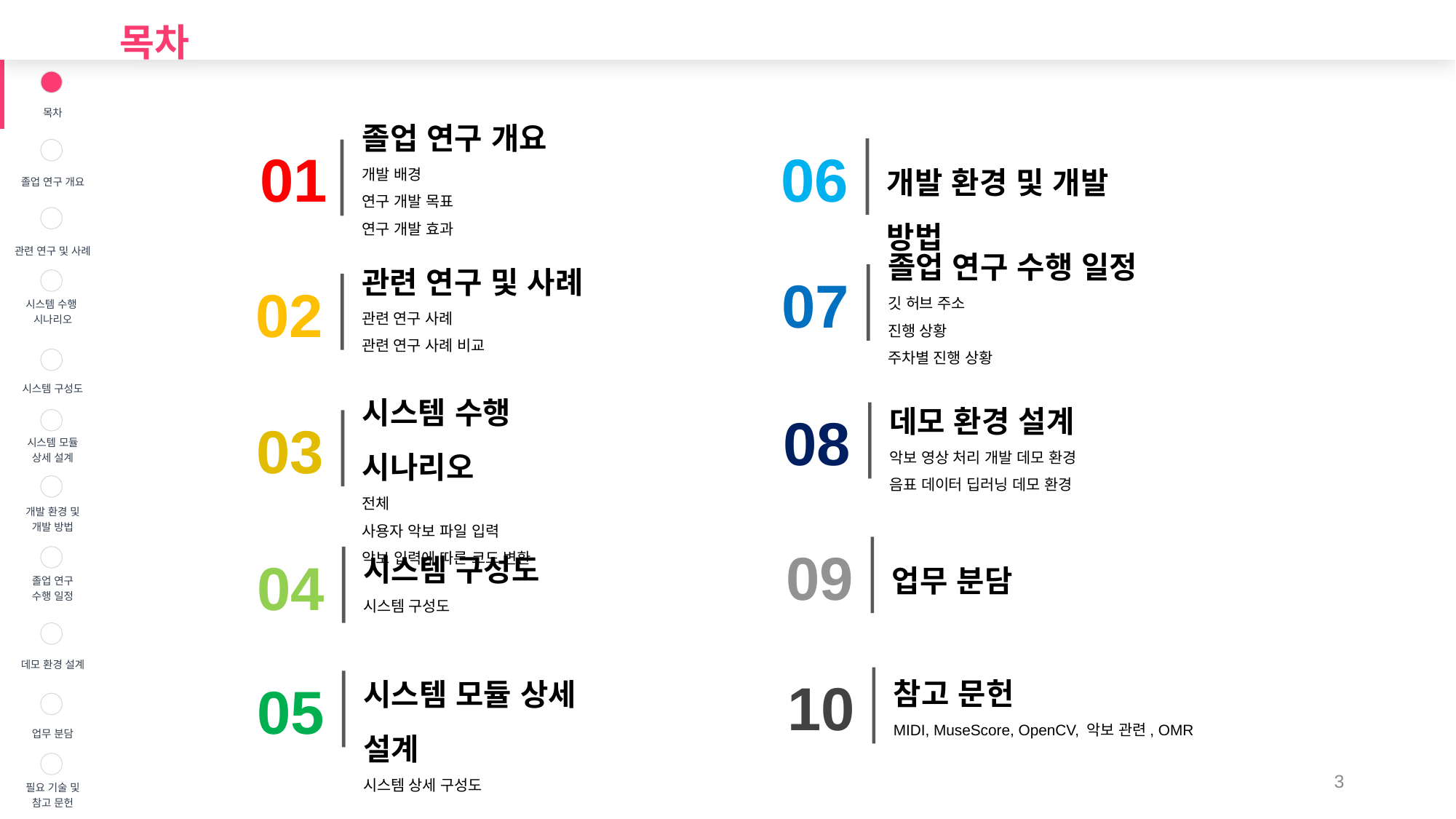

목차
|  | 목차 |
| --- | --- |
|  | 졸업 연구 개요 |
|  | 관련 연구 및 사례 |
|  | 시스템 수행 시나리오 |
|  | 시스템 구성도 |
|  | 시스템 모듈 상세 설계 |
|  | 개발 환경 및 개발 방법 |
|  | 졸업 연구 수행 일정 |
|  | 데모 환경 설계 |
|  | 업무 분담 |
|  | 필요 기술 및 참고 문헌 |

졸업 연구 개요
개발 배경
연구 개발 목표
연구 개발 효과
01

06

개발 환경 및 개발 방법

졸업 연구 수행 일정
깃 허브 주소
진행 상황
주차별 진행 상황

07

관련 연구 및 사례
관련 연구 사례
관련 연구 사례 비교

02

시스템 수행 시나리오
전체
사용자 악보 파일 입력
악보 입력에 따른 코드 변환

03

데모 환경 설계
악보 영상 처리 개발 데모 환경
음표 데이터 딥러닝 데모 환경

08

시스템 구성도
시스템 구성도

04

09

업무 분담

참고 문헌
MIDI, MuseScore, OpenCV, 악보 관련, OMR

10

시스템 모듈 상세 설계
시스템 상세 구성도

05

3